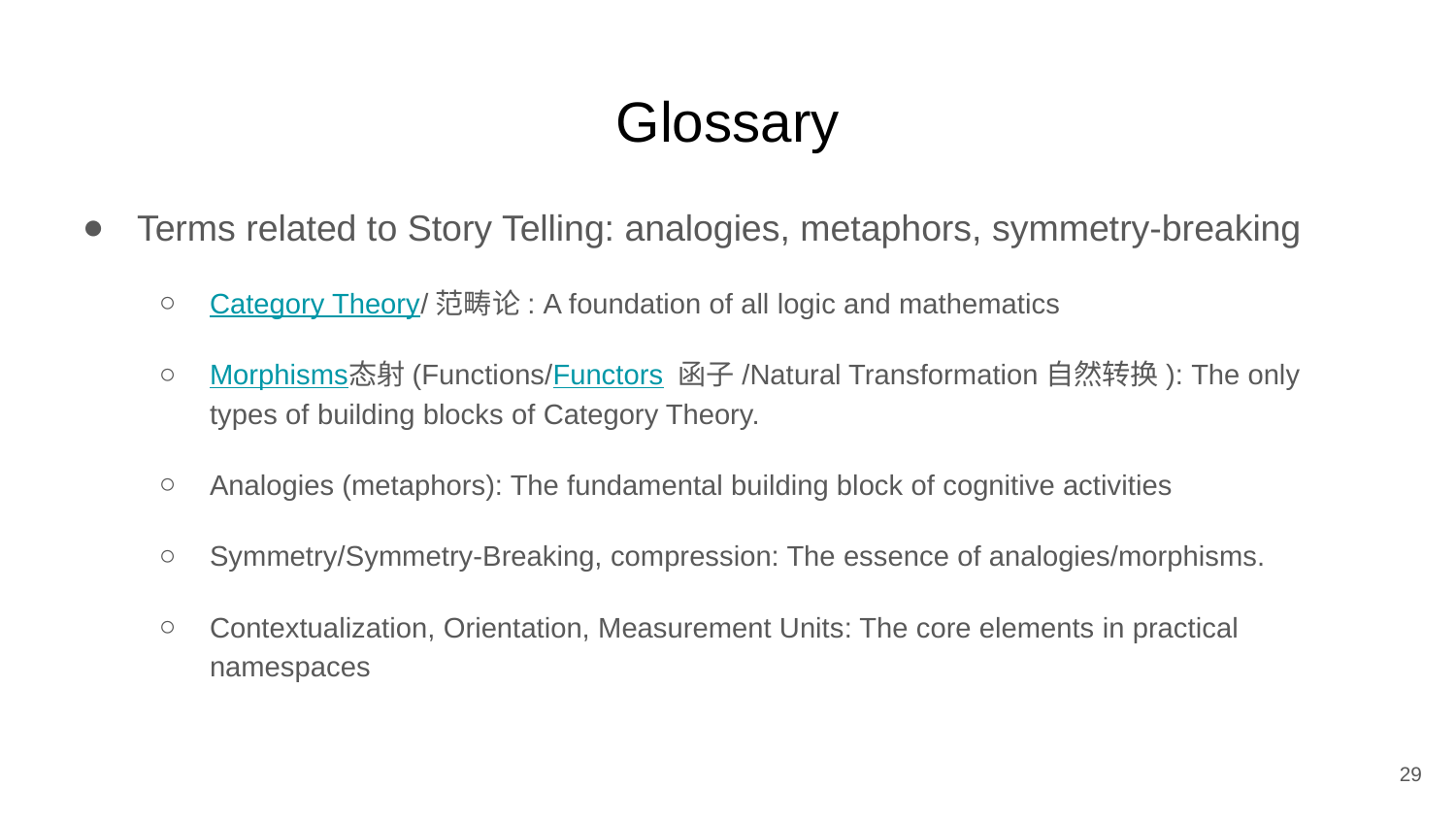

# Glossary
Terms related to Story Telling: analogies, metaphors, symmetry-breaking
Category Theory/范畴论: A foundation of all logic and mathematics
Morphisms态射(Functions/Functors 函子/Natural Transformation自然转换): The only types of building blocks of Category Theory.
Analogies (metaphors): The fundamental building block of cognitive activities
Symmetry/Symmetry-Breaking, compression: The essence of analogies/morphisms.
Contextualization, Orientation, Measurement Units: The core elements in practical namespaces
29